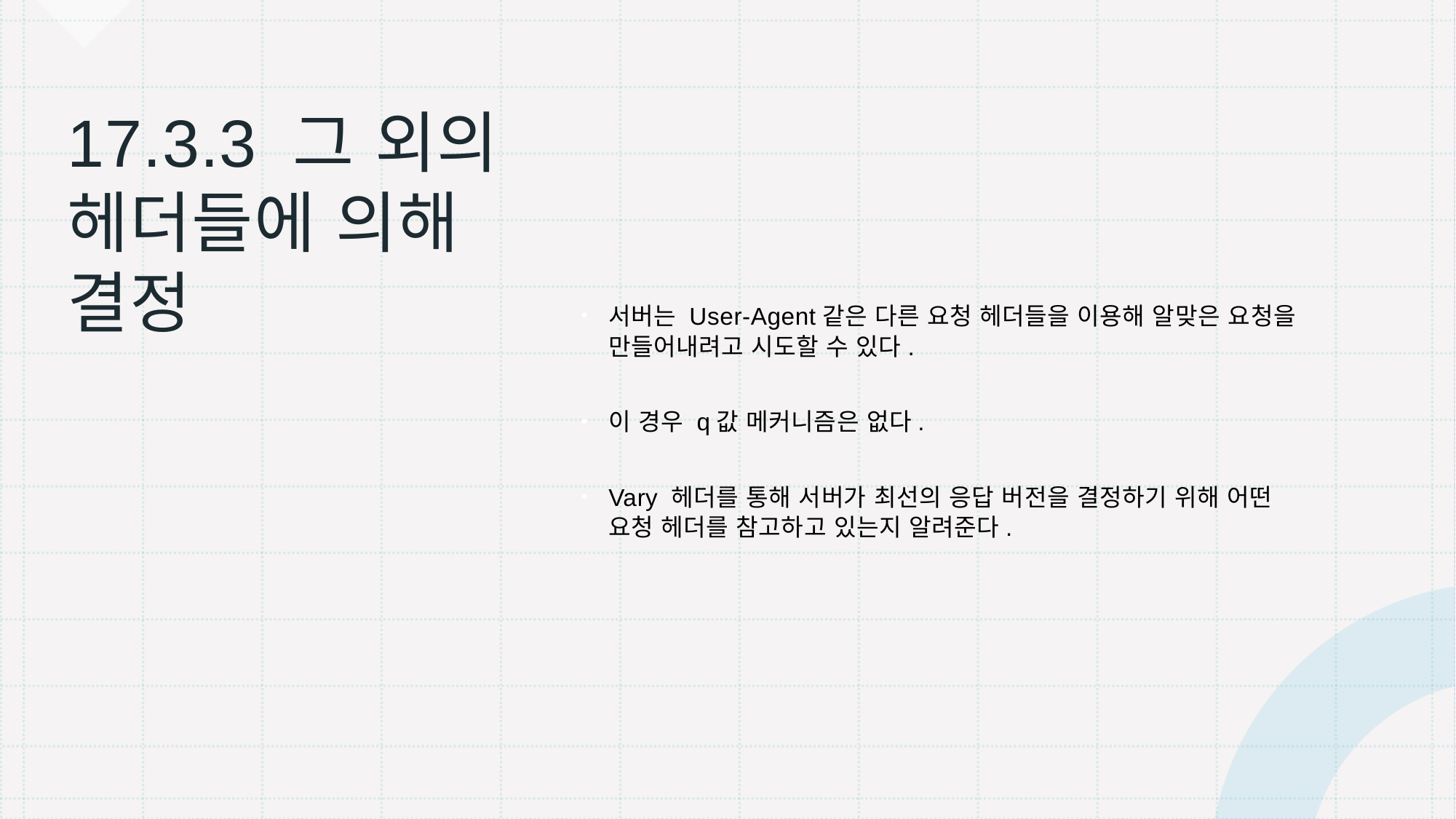

서버는 User-Agent같은 다른 요청 헤더들을 이용해 알맞은 요청을 만들어내려고 시도할 수 있다.

이 경우 q값 메커니즘은 없다.

Vary 헤더를 통해 서버가 최선의 응답 버전을 결정하기 위해 어떤 요청 헤더를 참고하고 있는지 알려준다.
# 17.3.3 그 외의 헤더들에 의해 결정